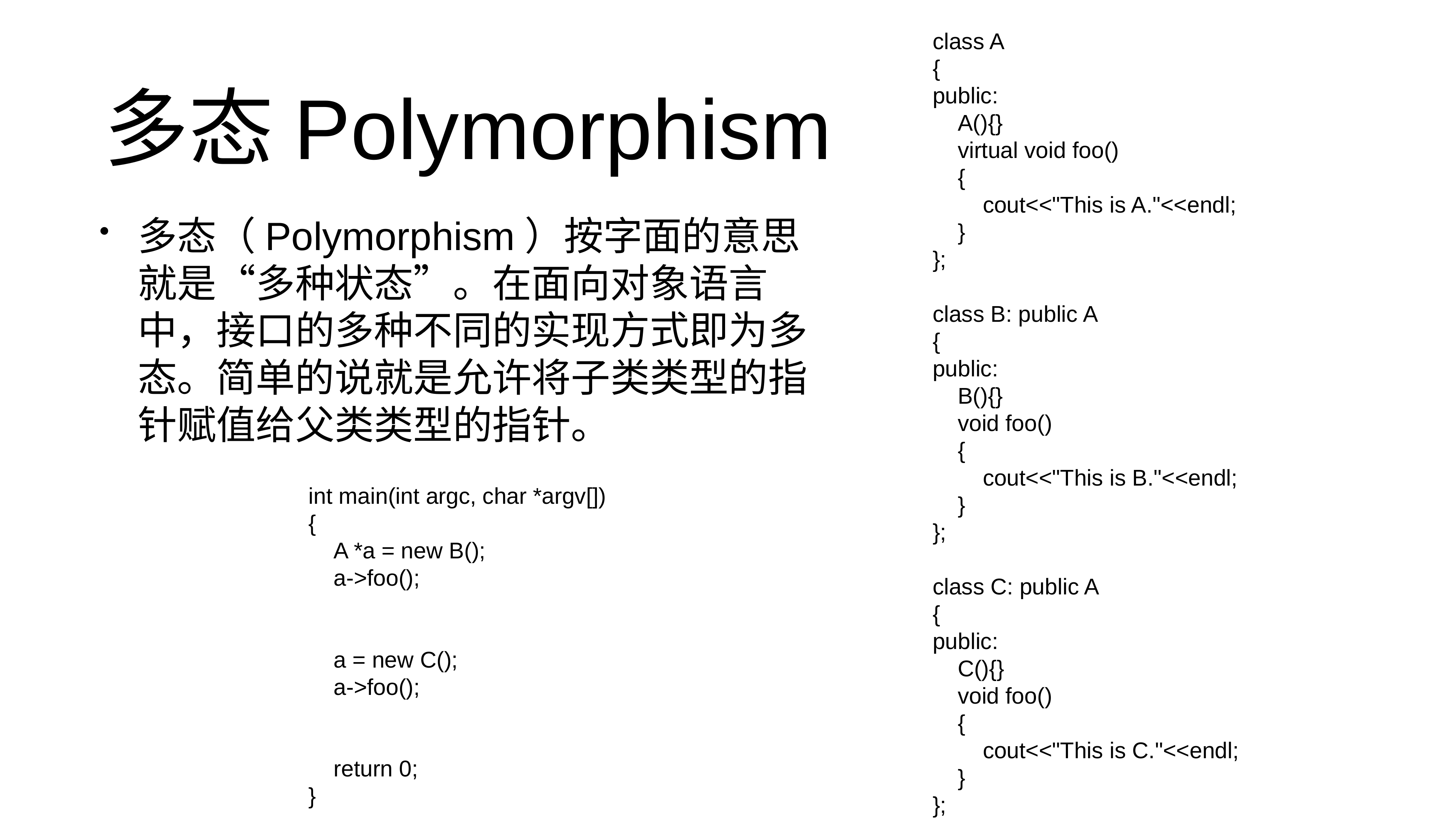

class A
{
public:
    A(){}
    virtual void foo()
    {
        cout<<"This is A."<<endl;
    }
};

class B: public A
{
public:
    B(){}
    void foo()
    {
        cout<<"This is B."<<endl;
    }
};

class C: public A
{
public:
    C(){}
    void foo()
    {
        cout<<"This is C."<<endl;
    }
};
# 多态Polymorphism
多态（Polymorphism）按字面的意思就是“多种状态”。在面向对象语言中，接口的多种不同的实现方式即为多态。简单的说就是允许将子类类型的指针赋值给父类类型的指针。

int main(int argc, char *argv[])
{
    A *a = new B();
    a->foo();

    a = new C();
    a->foo();

    return 0;
}